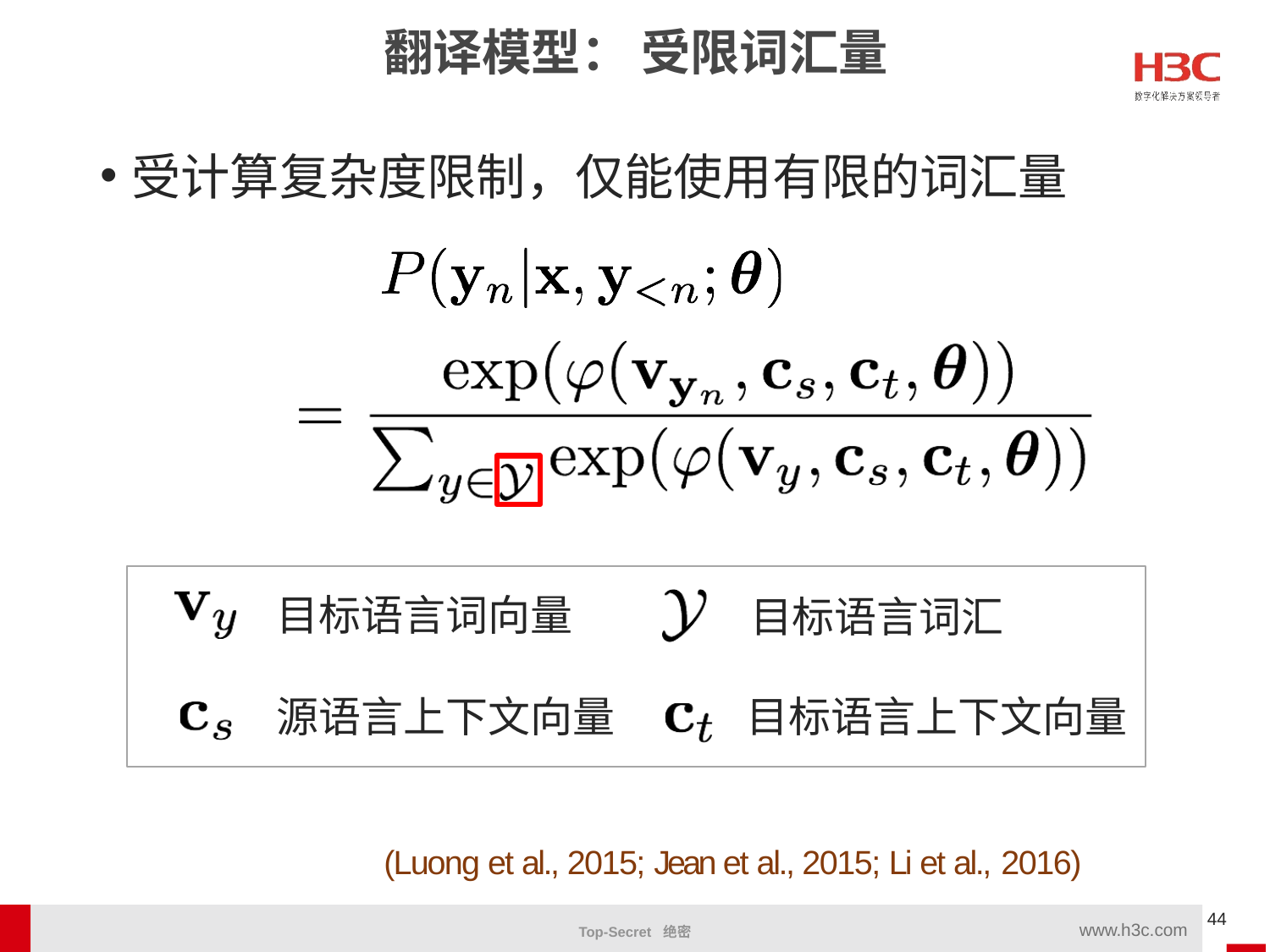

翻译模型： 受限词汇量
受计算复杂度限制，仅能使用有限的词汇量

目标语言词向量
目标语言词汇

源语言上下文向量
目标语言上下文向量

(Luong et al., 2015; Jean et al., 2015; Li et al., 2016)